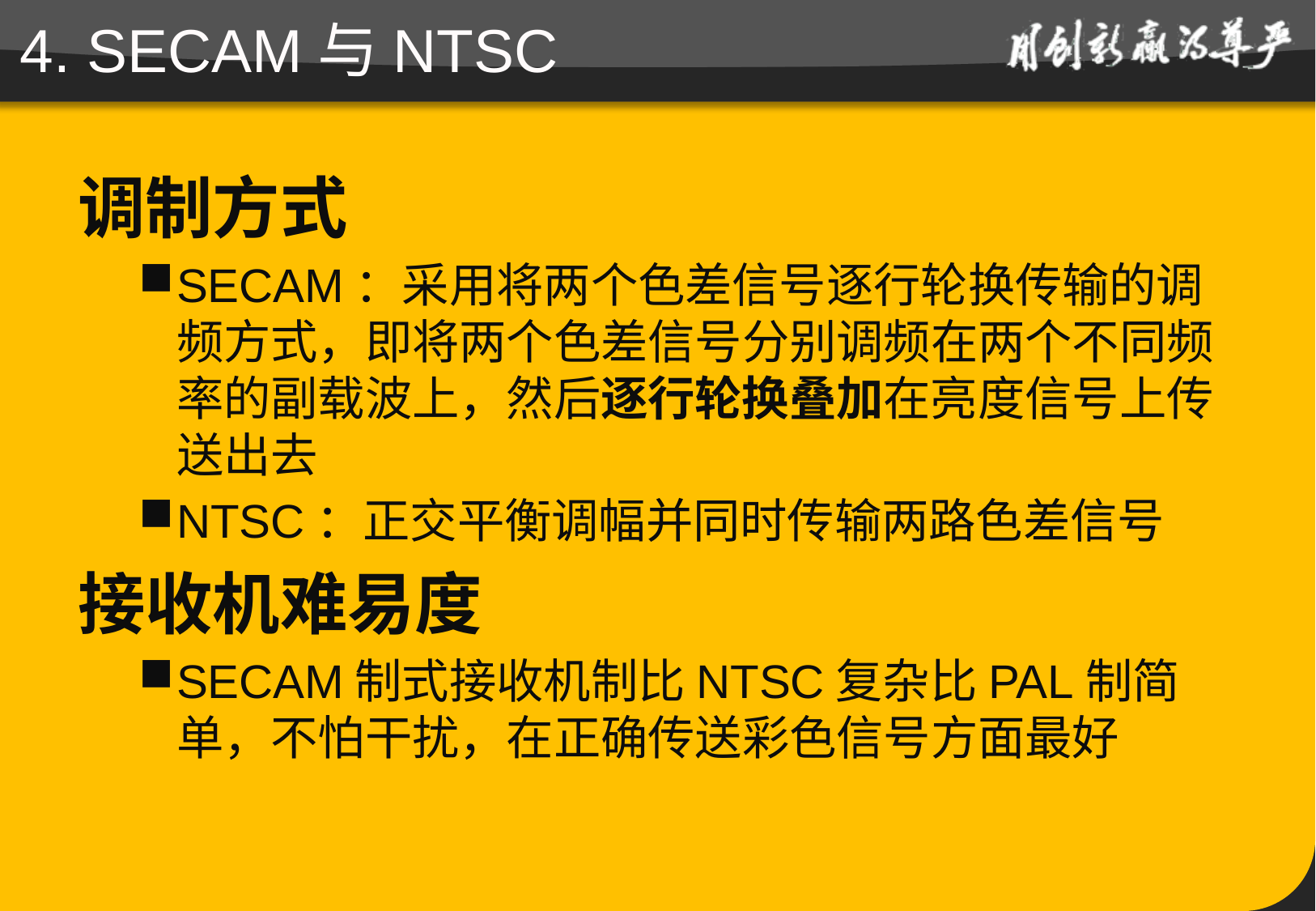

# 4. SECAM与NTSC
调制方式
SECAM：采用将两个色差信号逐行轮换传输的调频方式，即将两个色差信号分别调频在两个不同频率的副载波上，然后逐行轮换叠加在亮度信号上传送出去
NTSC：正交平衡调幅并同时传输两路色差信号
接收机难易度
SECAM制式接收机制比NTSC复杂比PAL制简单，不怕干扰，在正确传送彩色信号方面最好